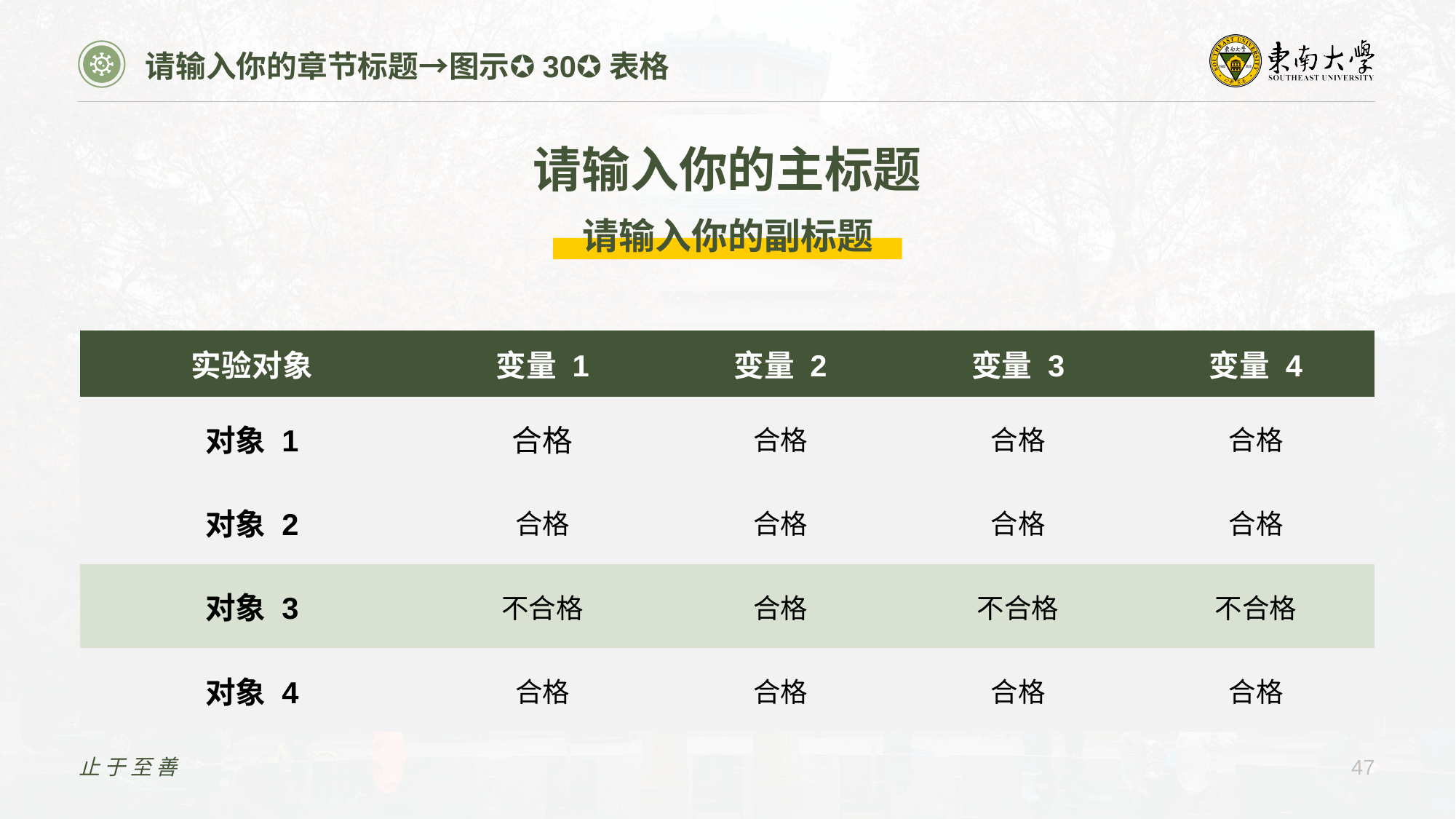

请输入你的章节标题→图示✪30✪表格
请输入你的主标题
请输入你的副标题

| 实验对象 | 变量 1 | 变量 2 | 变量 3 | 变量 4 |
| --- | --- | --- | --- | --- |
| 对象 1 | 合格 | 合格 | 合格 | 合格 |
| 对象 2 | 合格 | 合格 | 合格 | 合格 |
| 对象 3 | 不合格 | 合格 | 不合格 | 不合格 |
| 对象 4 | 合格 | 合格 | 合格 | 合格 |
止于至善
47